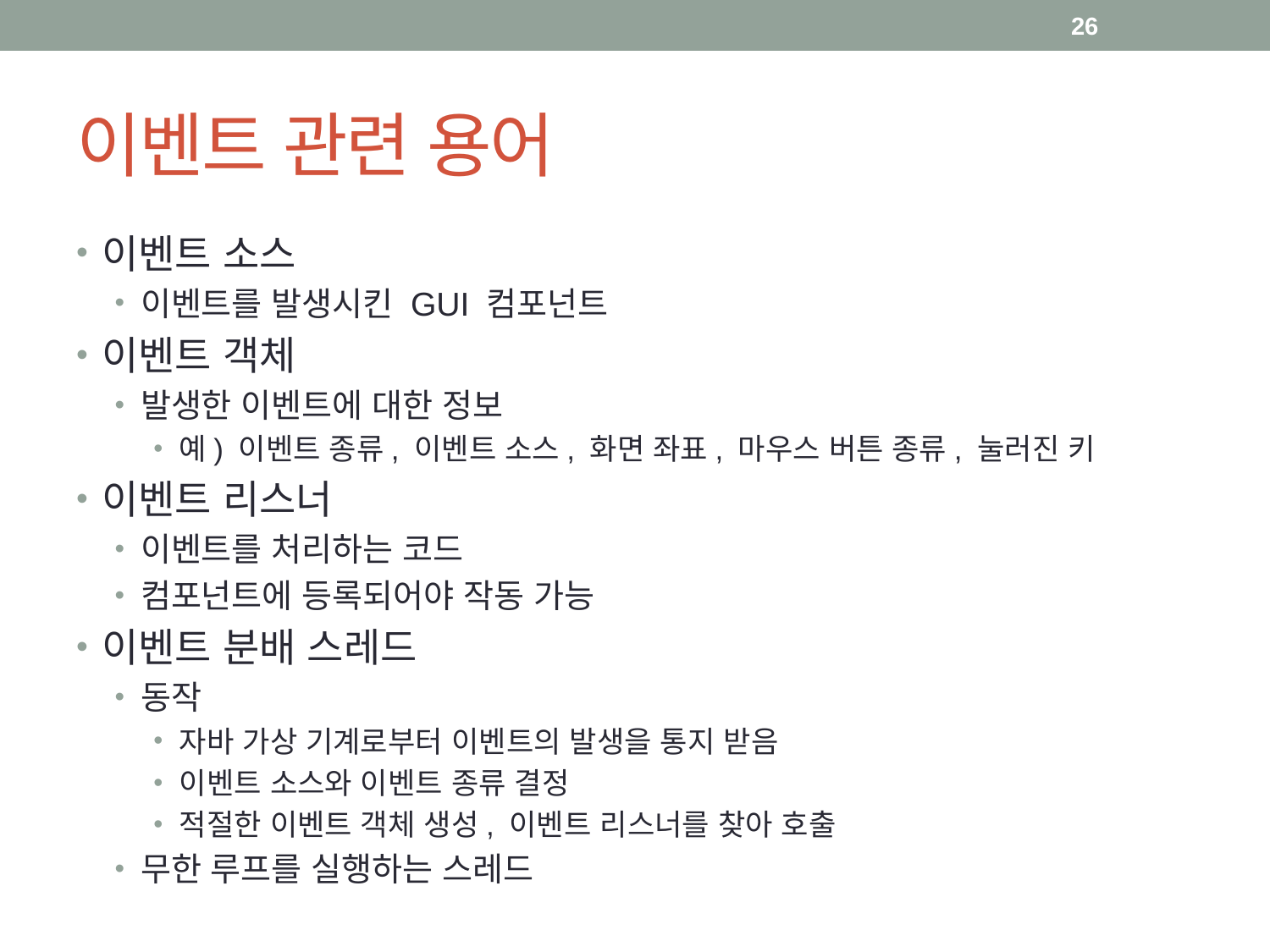

26
# 이벤트 관련 용어
이벤트 소스
이벤트를 발생시킨 GUI 컴포넌트
이벤트 객체
발생한 이벤트에 대한 정보
예) 이벤트 종류, 이벤트 소스, 화면 좌표, 마우스 버튼 종류, 눌러진 키
이벤트 리스너
이벤트를 처리하는 코드
컴포넌트에 등록되어야 작동 가능
이벤트 분배 스레드
동작
자바 가상 기계로부터 이벤트의 발생을 통지 받음
이벤트 소스와 이벤트 종류 결정
적절한 이벤트 객체 생성, 이벤트 리스너를 찾아 호출
무한 루프를 실행하는 스레드